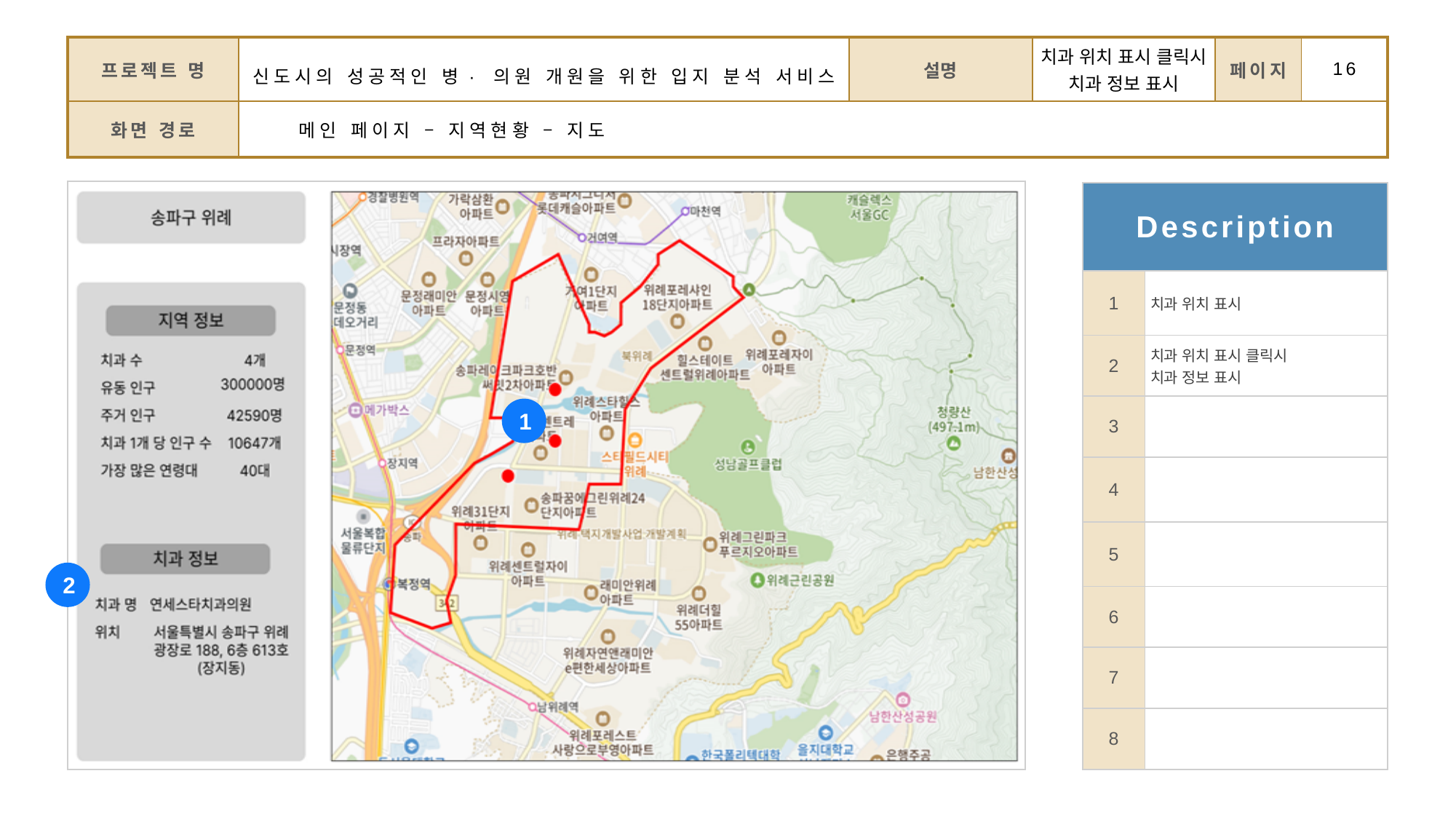

| 프로젝트 명 | 신도시의 성공적인 병·의원 개원을 위한 입지 분석 서비스 | 설명 | 치과 위치 표시 클릭시 치과 정보 표시 | 페이지 | 16 |
| --- | --- | --- | --- | --- | --- |
| 화면 경로 | 메인 페이지 – 지역현황 – 지도 |  |  |  |  |

| Description |  |
| --- | --- |
| 1 | 치과 위치 표시 |
| 2 | 치과 위치 표시 클릭시 치과 정보 표시 |
| 3 |  |
| 4 |  |
| 5 |  |
| 6 |  |
| 7 |  |
| 8 |  |
1
2